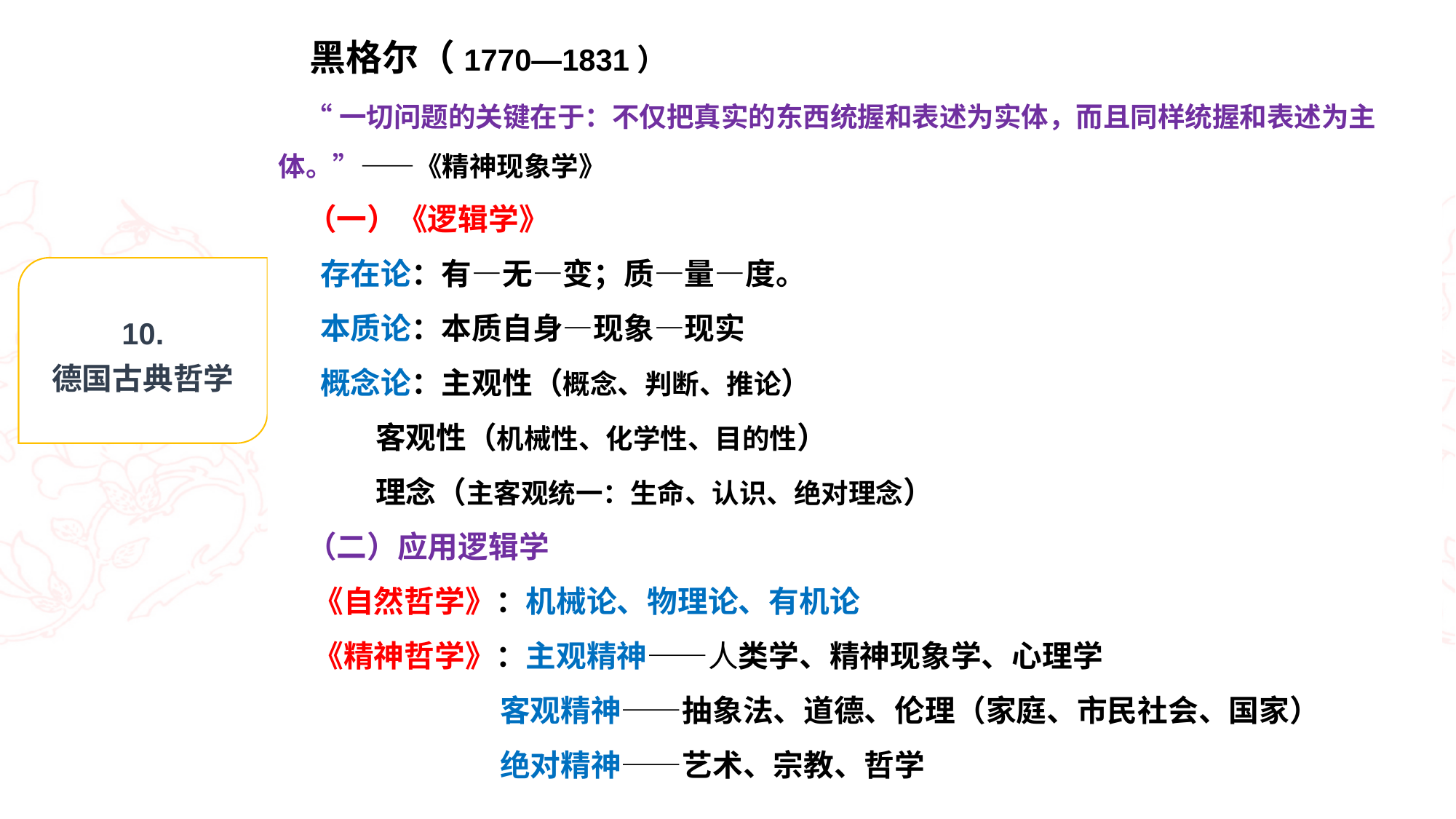

黑格尔（1770—1831）
    “一切问题的关键在于：不仅把真实的东西统握和表述为实体，而且同样统握和表述为主体。”——《精神现象学》
   （一）《逻辑学》
     存在论：有—无—变；质—量—度。
     本质论：本质自身—现象—现实
     概念论：主观性（概念、判断、推论）
             客观性（机械性、化学性、目的性）
             理念（主客观统一：生命、认识、绝对理念）
   （二）应用逻辑学
    《自然哲学》：机械论、物理论、有机论
    《精神哲学》：主观精神——人类学、精神现象学、心理学
                               客观精神——抽象法、道德、伦理（家庭、市民社会、国家）
                               绝对精神——艺术、宗教、哲学
10.
德国古典哲学